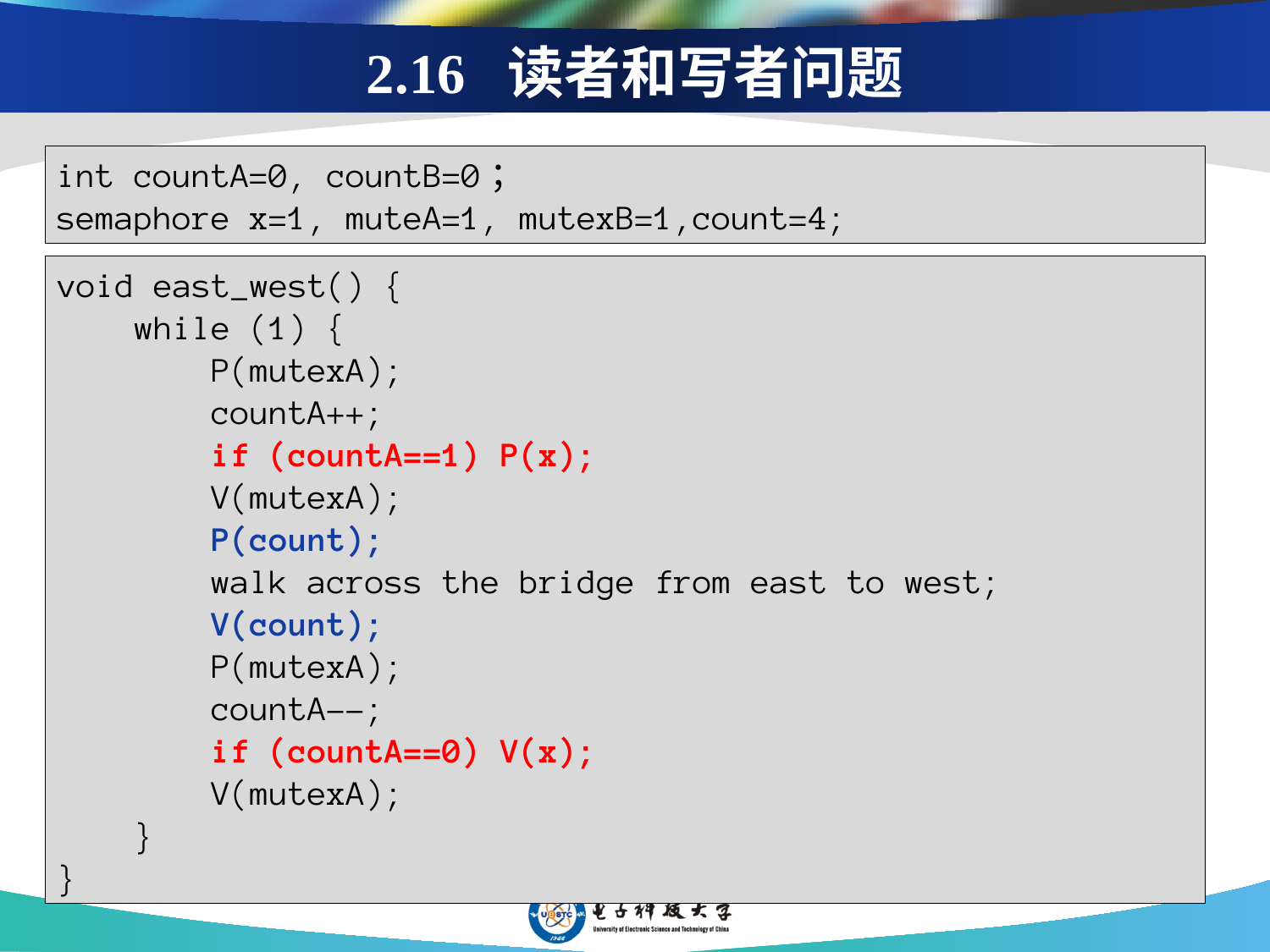

2.16  读者和写者问题
int countA=0, countB=0；
semaphore x=1, muteA=1, mutexB=1,count=4;
void east_west() {
    while (1) {
        P(mutexA);
        countA++;
        if (countA==1) P(x);
        V(mutexA);
        P(count);
        walk across the bridge from east to west;
        V(count);
        P(mutexA);
        countA--;
        if (countA==0) V(x);
        V(mutexA);
    }
}